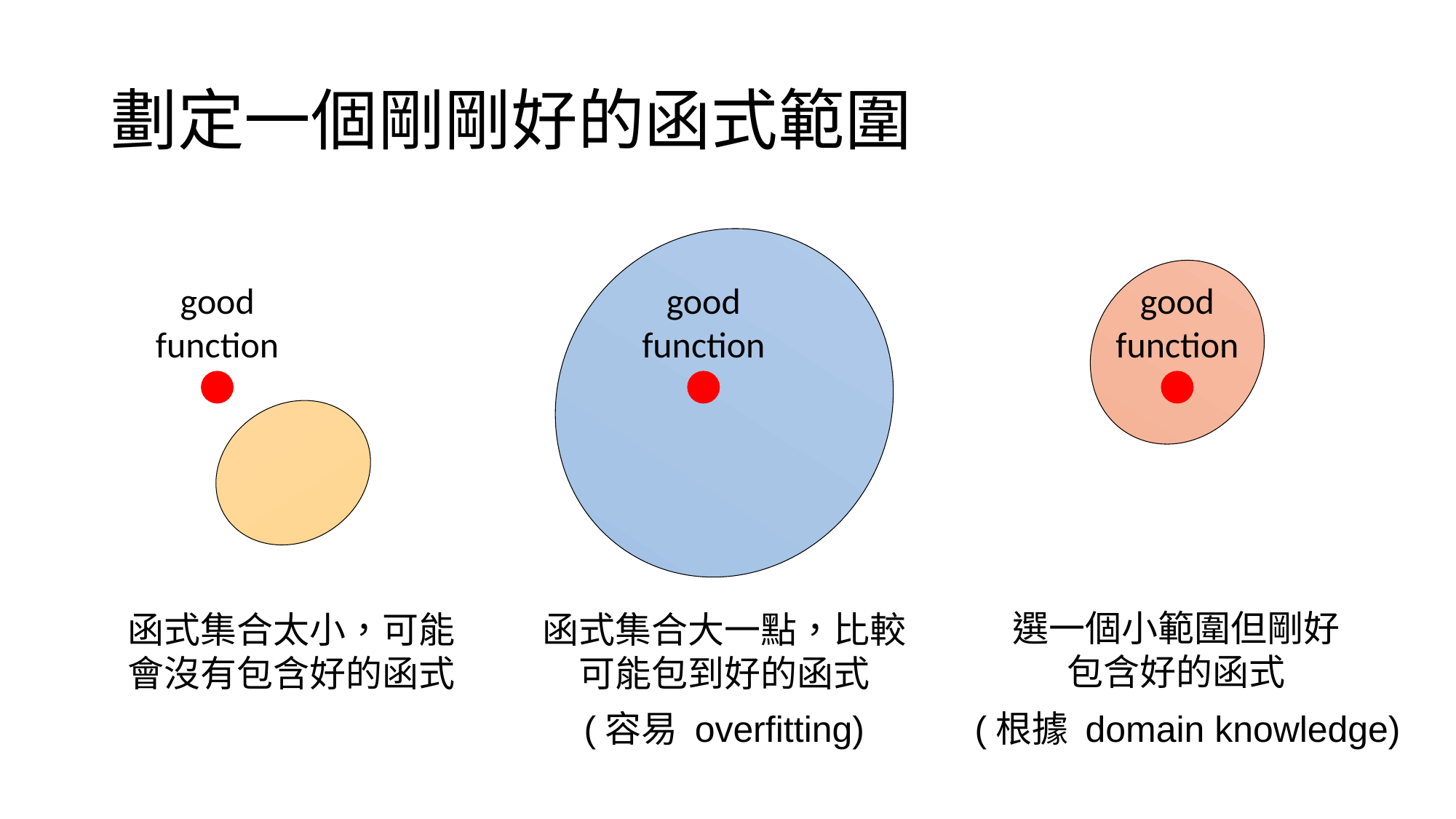

# 劃定一個剛剛好的函式範圍

good function
good function
good function

選一個小範圍但剛好包含好的函式
函式集合太小，可能會沒有包含好的函式
函式集合大一點，比較可能包到好的函式
(容易 overfitting)
(根據 domain knowledge)